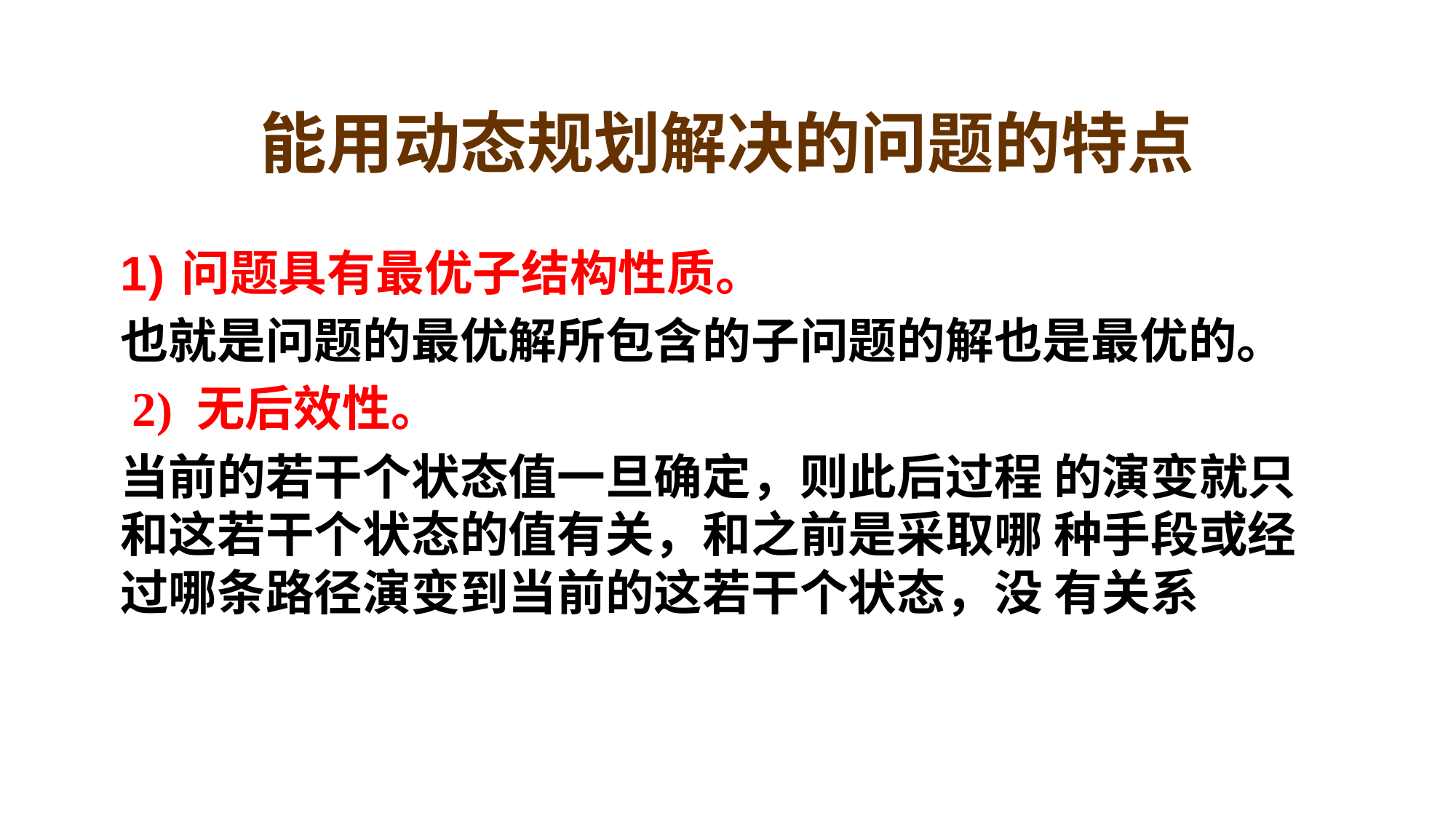

# 能用动态规划解决的问题的特点
问题具有最优子结构性质。
也就是问题的最优解所包含的子问题的解也是最优的。
 2) 无后效性。
当前的若干个状态值一旦确定，则此后过程 的演变就只和这若干个状态的值有关，和之前是采取哪 种手段或经过哪条路径演变到当前的这若干个状态，没 有关系